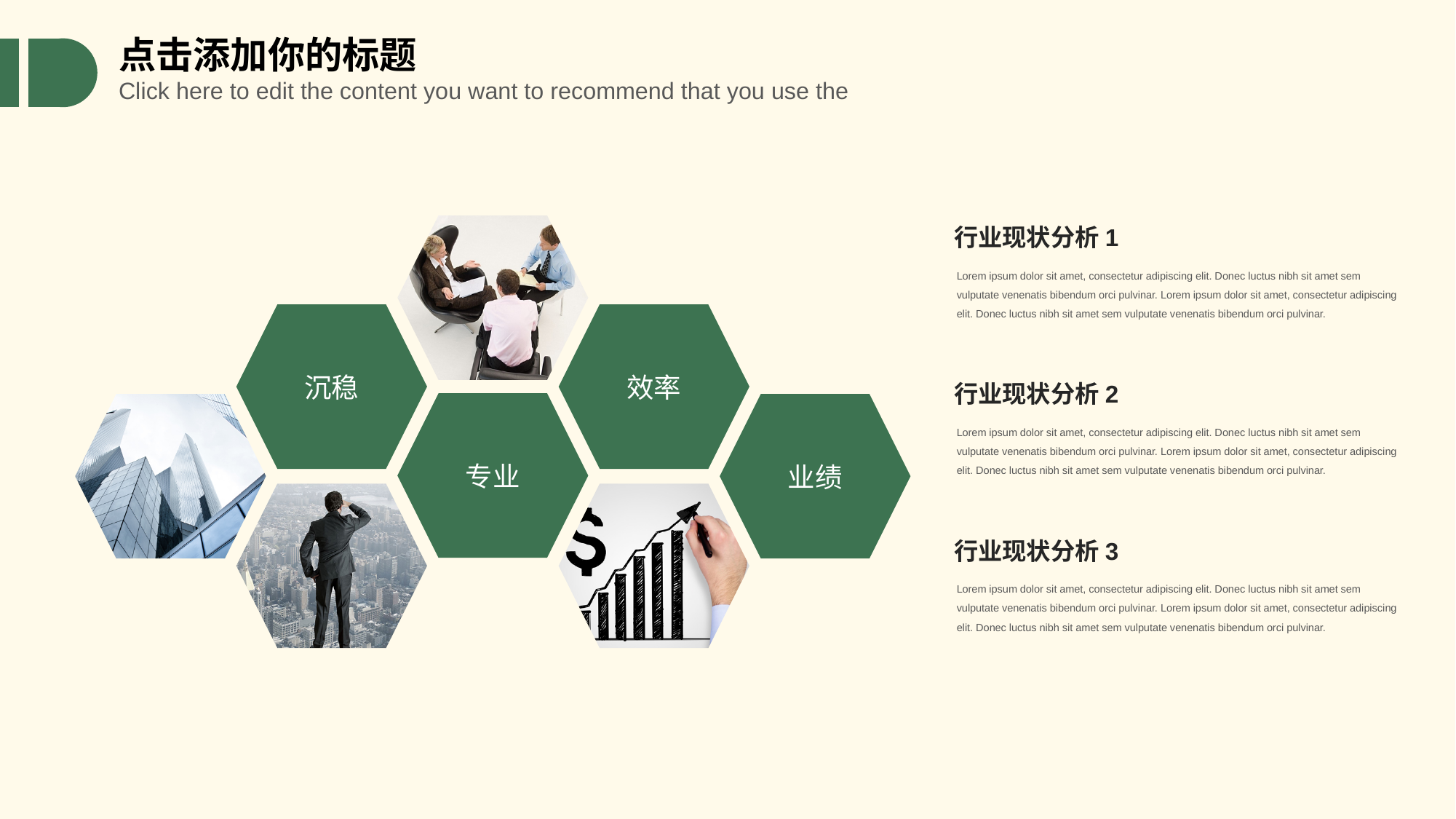

点击添加你的标题

Click here to edit the content you want to recommend that you use the

行业现状分析1
Lorem ipsum dolor sit amet, consectetur adipiscing elit. Donec luctus nibh sit amet sem vulputate venenatis bibendum orci pulvinar. Lorem ipsum dolor sit amet, consectetur adipiscing elit. Donec luctus nibh sit amet sem vulputate venenatis bibendum orci pulvinar.
沉稳
效率
行业现状分析2
Lorem ipsum dolor sit amet, consectetur adipiscing elit. Donec luctus nibh sit amet sem vulputate venenatis bibendum orci pulvinar. Lorem ipsum dolor sit amet, consectetur adipiscing elit. Donec luctus nibh sit amet sem vulputate venenatis bibendum orci pulvinar.
专业

业绩

行业现状分析3
Lorem ipsum dolor sit amet, consectetur adipiscing elit. Donec luctus nibh sit amet sem vulputate venenatis bibendum orci pulvinar. Lorem ipsum dolor sit amet, consectetur adipiscing elit. Donec luctus nibh sit amet sem vulputate venenatis bibendum orci pulvinar.